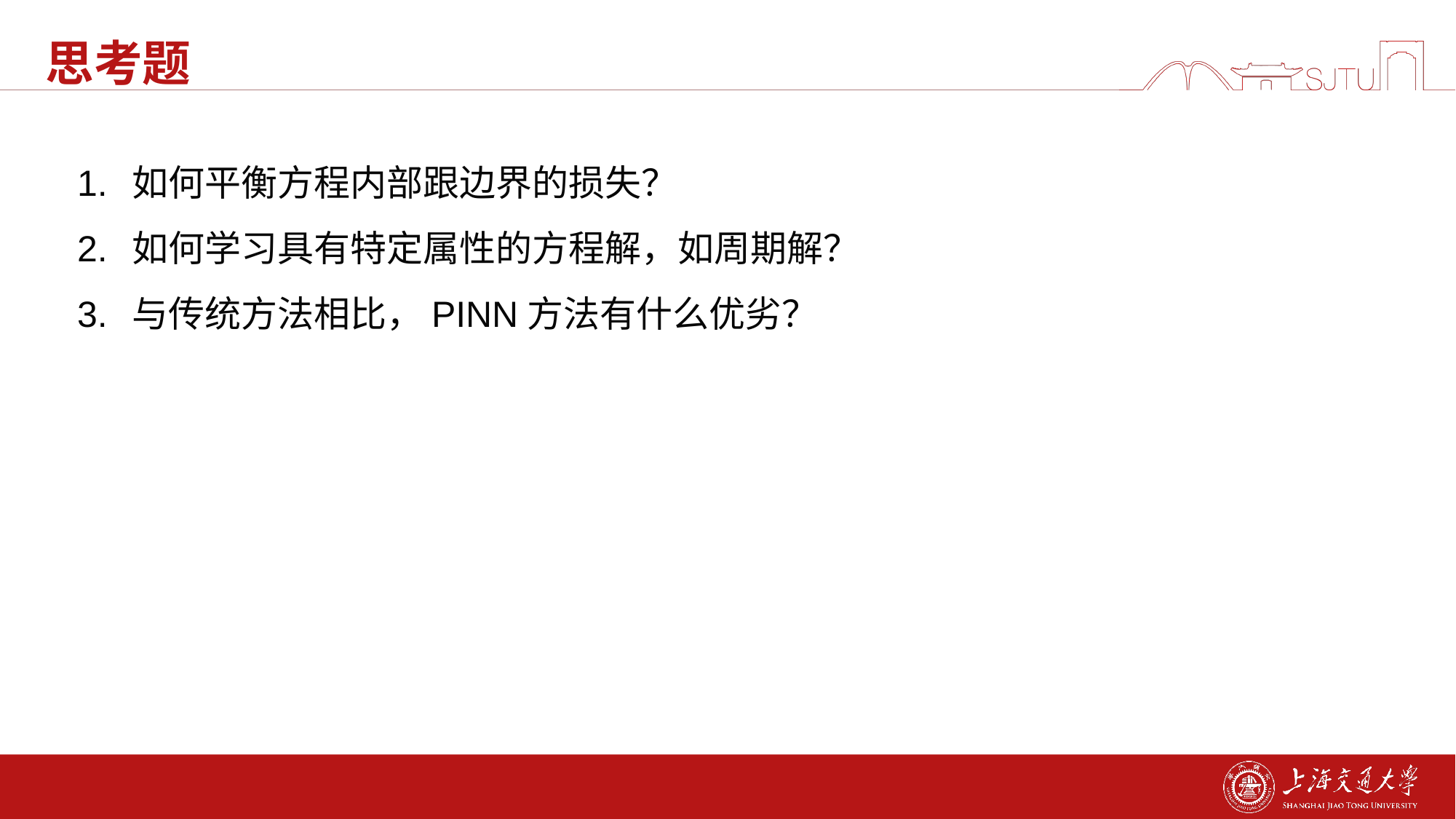

# 思考题
如何平衡方程内部跟边界的损失？
如何学习具有特定属性的方程解，如周期解？
与传统方法相比，PINN方法有什么优劣？